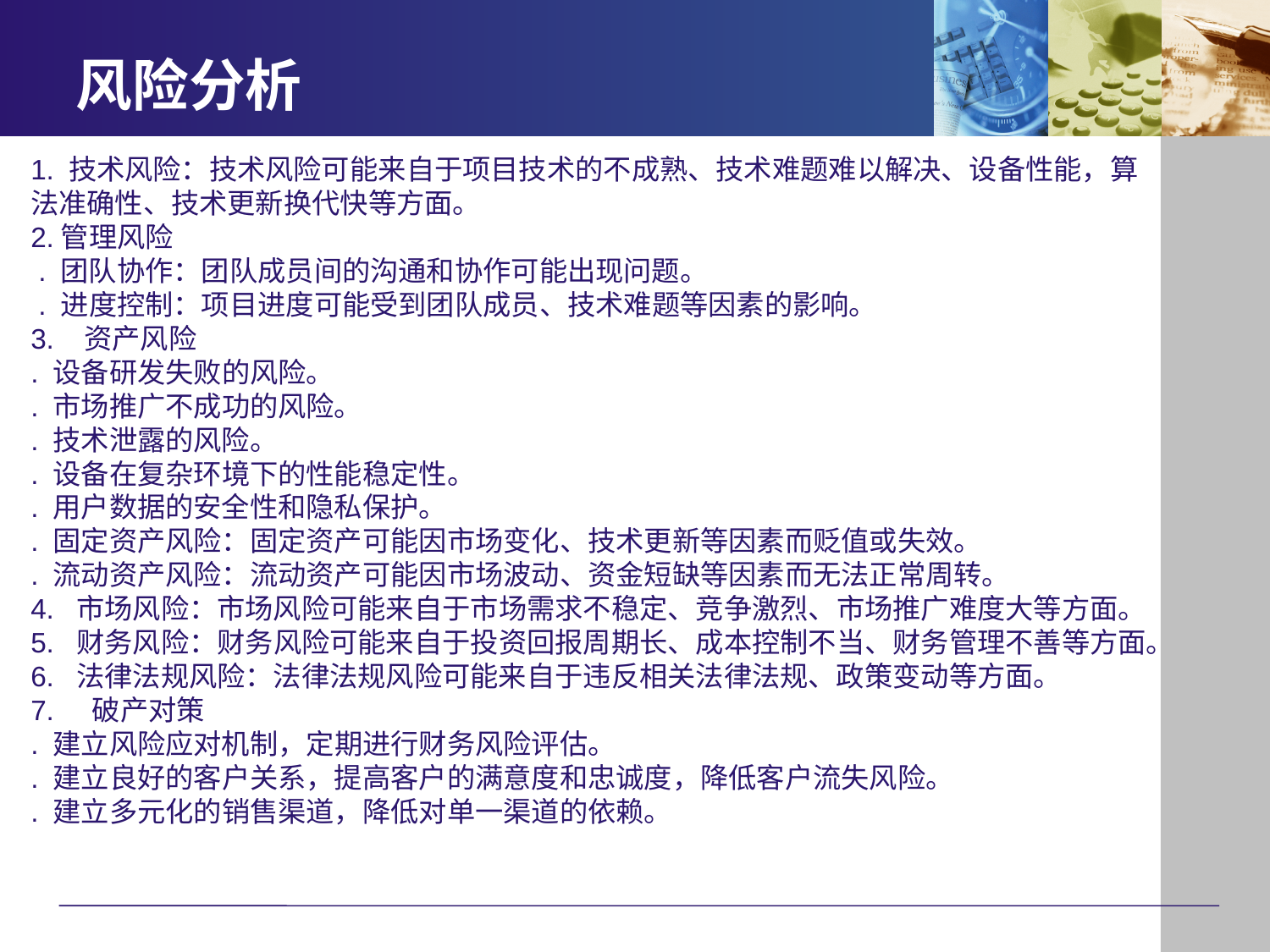

# 风险分析
1. 技术风险：技术风险可能来自于项目技术的不成熟、技术难题难以解决、设备性能，算法准确性、技术更新换代快等方面。
2.管理风险
 . 团队协作：团队成员间的沟通和协作可能出现问题。
 . 进度控制：项目进度可能受到团队成员、技术难题等因素的影响。
3.   资产风险
. 设备研发失败的风险。
. 市场推广不成功的风险。
. 技术泄露的风险。
. 设备在复杂环境下的性能稳定性。
. 用户数据的安全性和隐私保护。
. 固定资产风险：固定资产可能因市场变化、技术更新等因素而贬值或失效。
. 流动资产风险：流动资产可能因市场波动、资金短缺等因素而无法正常周转。
4.  市场风险：市场风险可能来自于市场需求不稳定、竞争激烈、市场推广难度大等方面。
5.  财务风险：财务风险可能来自于投资回报周期长、成本控制不当、财务管理不善等方面。
6.  法律法规风险：法律法规风险可能来自于违反相关法律法规、政策变动等方面。
7.    破产对策
. 建立风险应对机制，定期进行财务风险评估。
. 建立良好的客户关系，提高客户的满意度和忠诚度，降低客户流失风险。
. 建立多元化的销售渠道，降低对单一渠道的依赖。